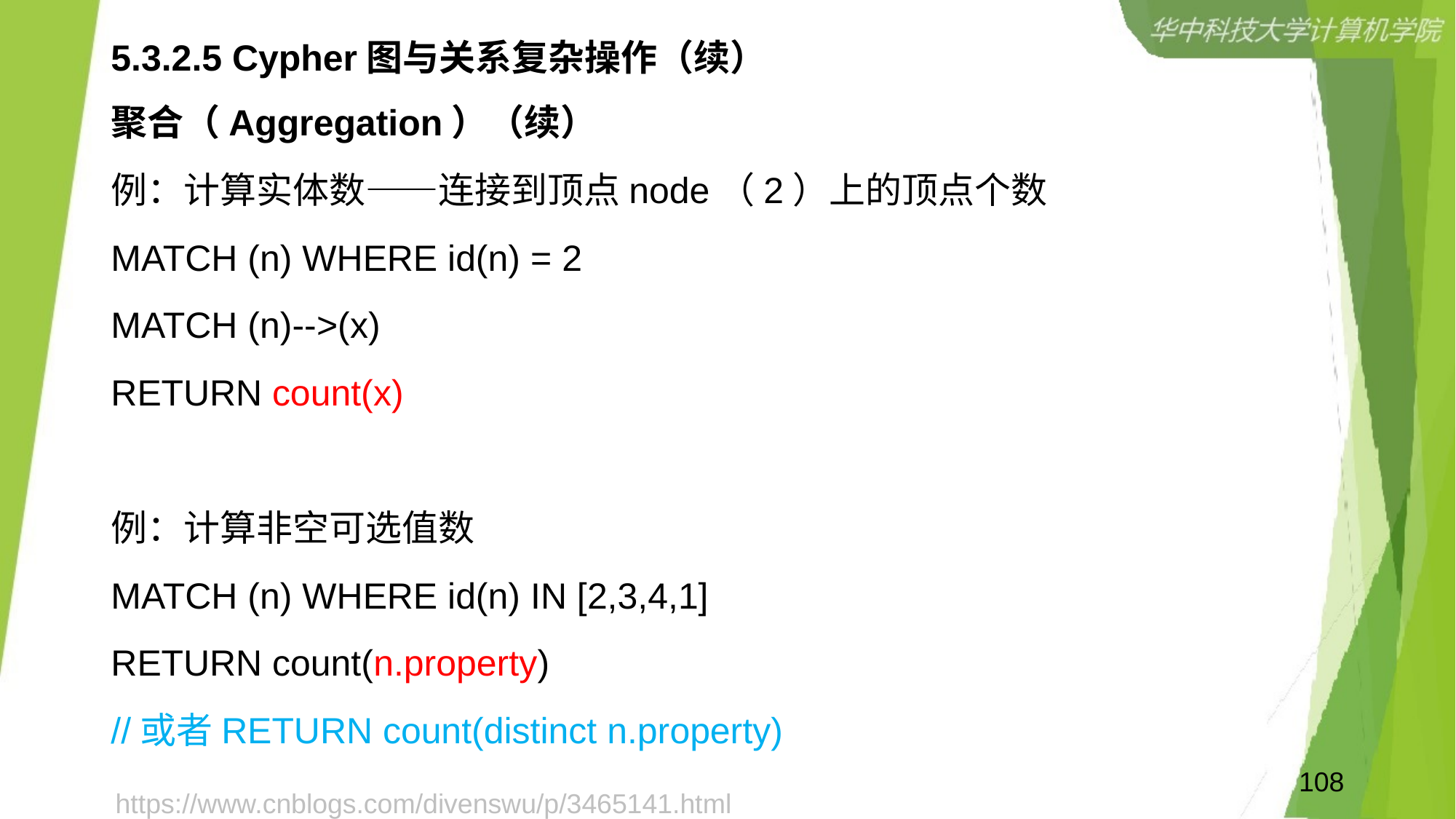

# 5.3.2.5 Cypher图与关系复杂操作（续）
聚合（Aggregation）（续）
例：计算实体数——连接到顶点node（2）上的顶点个数
MATCH (n) WHERE id(n) = 2
MATCH (n)-->(x)
RETURN count(x)

例：计算非空可选值数
MATCH (n) WHERE id(n) IN [2,3,4,1]
RETURN count(n.property)
//或者RETURN count(distinct n.property)
108
https://www.cnblogs.com/divenswu/p/3465141.html